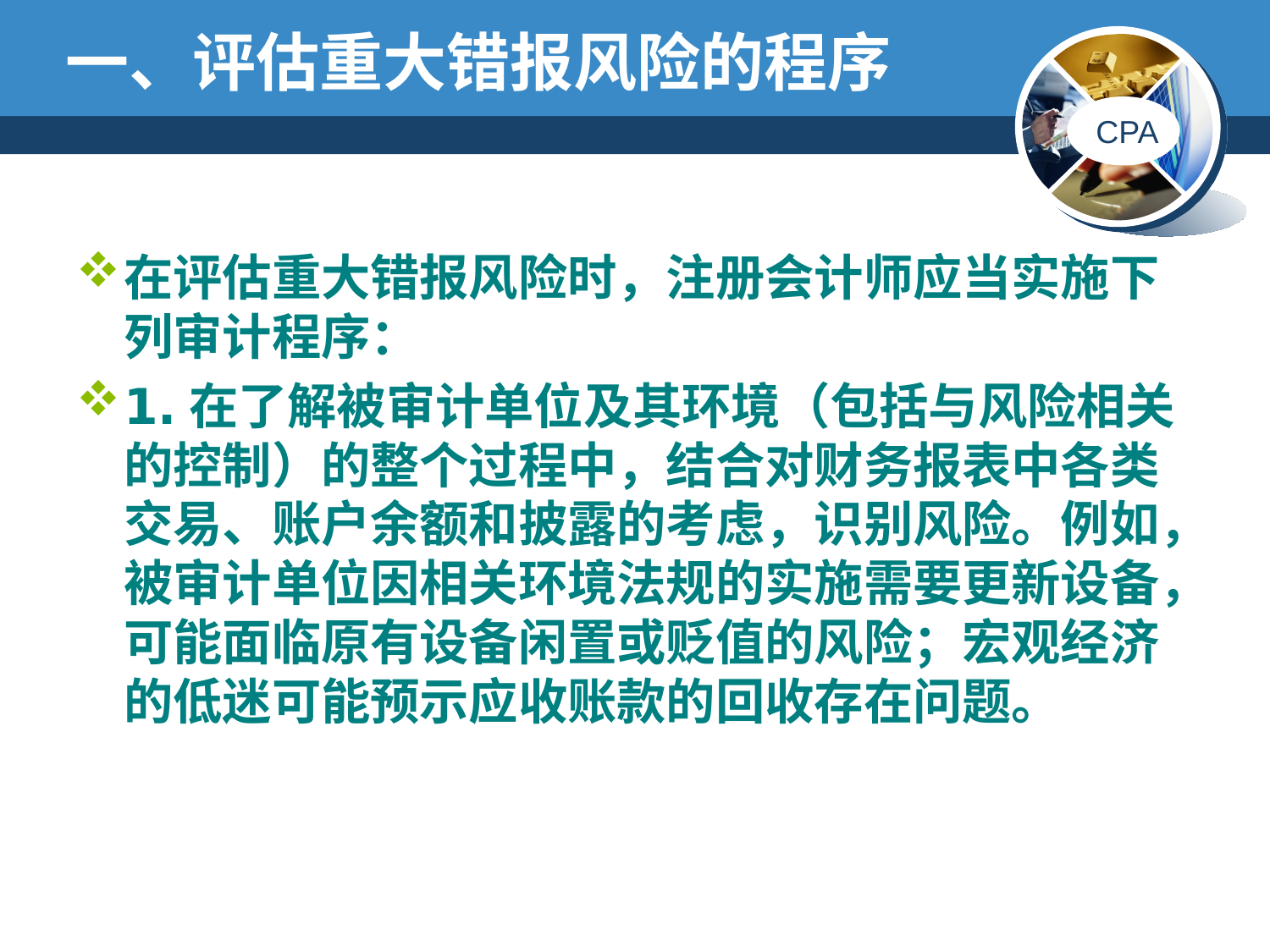

# 一、评估重大错报风险的程序
在评估重大错报风险时，注册会计师应当实施下列审计程序：
1.在了解被审计单位及其环境（包括与风险相关的控制）的整个过程中，结合对财务报表中各类交易、账户余额和披露的考虑，识别风险。例如，被审计单位因相关环境法规的实施需要更新设备，可能面临原有设备闲置或贬值的风险；宏观经济的低迷可能预示应收账款的回收存在问题。